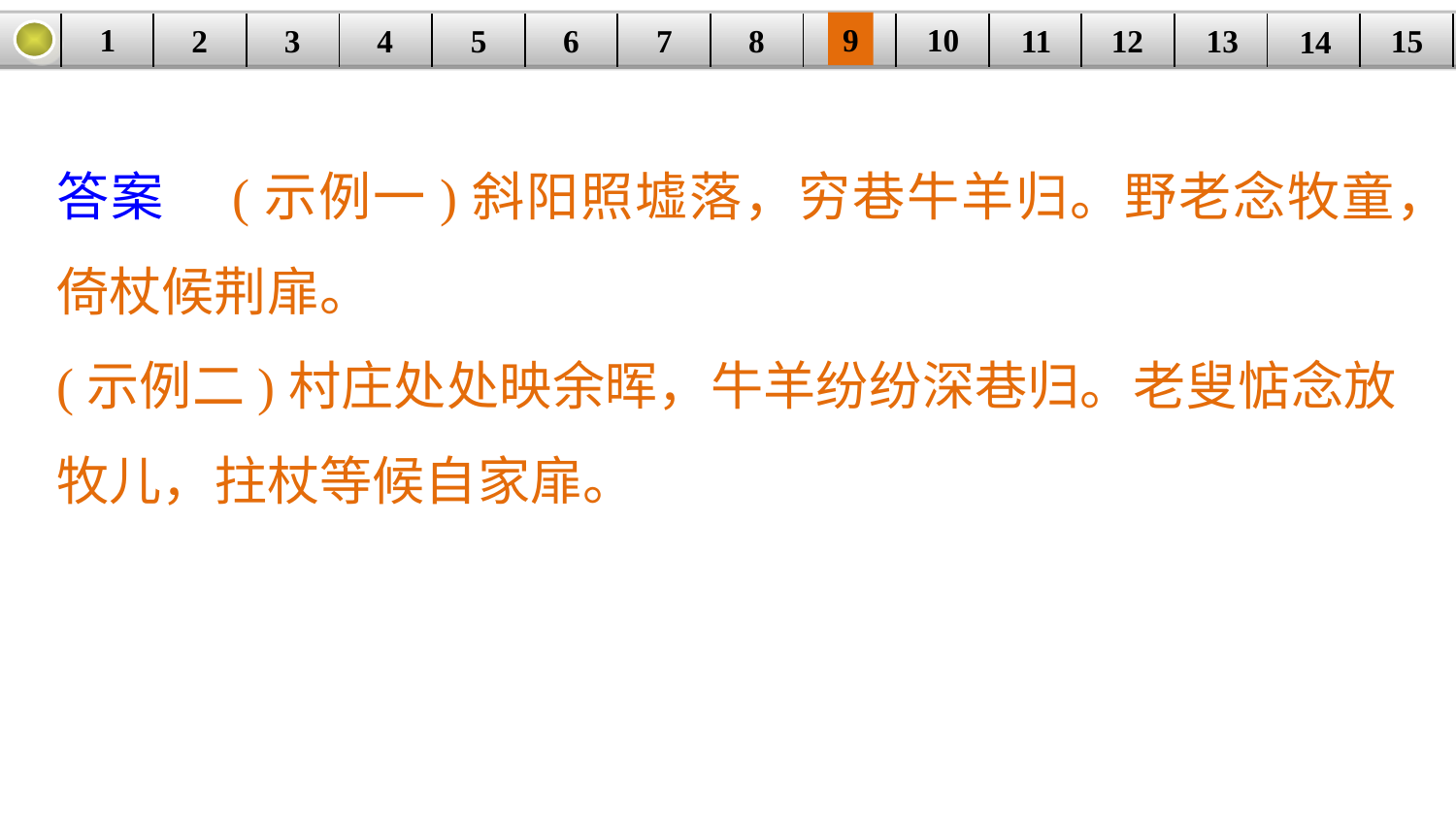

9
10
1
3
4
5
6
8
11
2
12
15
|  |  |  |  |  |  |  |  |  |  |  |  |  |  |  |
| --- | --- | --- | --- | --- | --- | --- | --- | --- | --- | --- | --- | --- | --- | --- |
7
13
14

答案　(示例一)斜阳照墟落，穷巷牛羊归。野老念牧童，倚杖候荆扉。
(示例二)村庄处处映余晖，牛羊纷纷深巷归。老叟惦念放牧儿，拄杖等候自家扉。